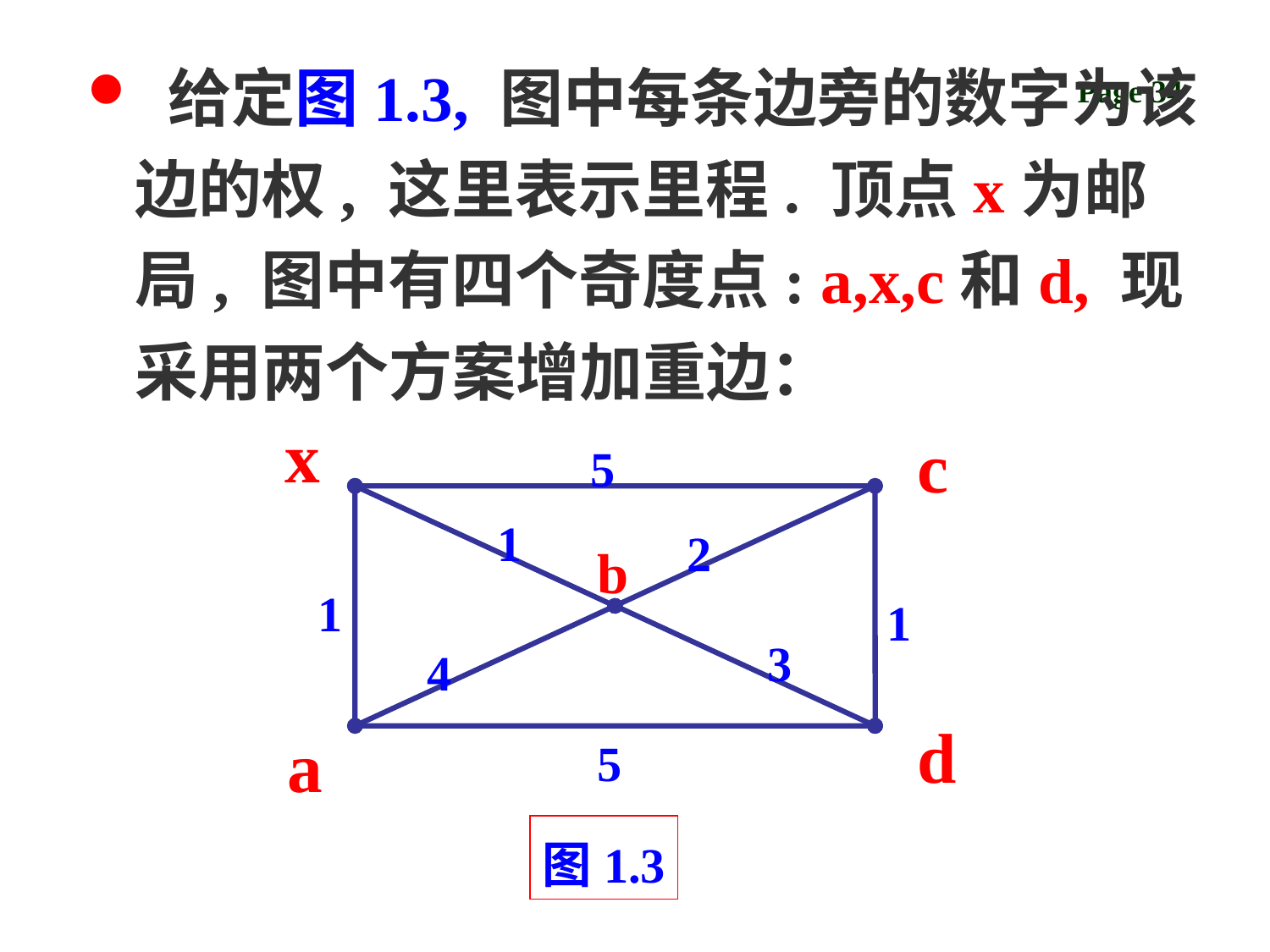

给定图1.3, 图中每条边旁的数字为该边的权, 这里表示里程. 顶点x为邮局, 图中有四个奇度点: a,x,c和d, 现采用两个方案增加重边：
x
c
5

1
2
b
1
1

3
4
d
a
5

图1.3